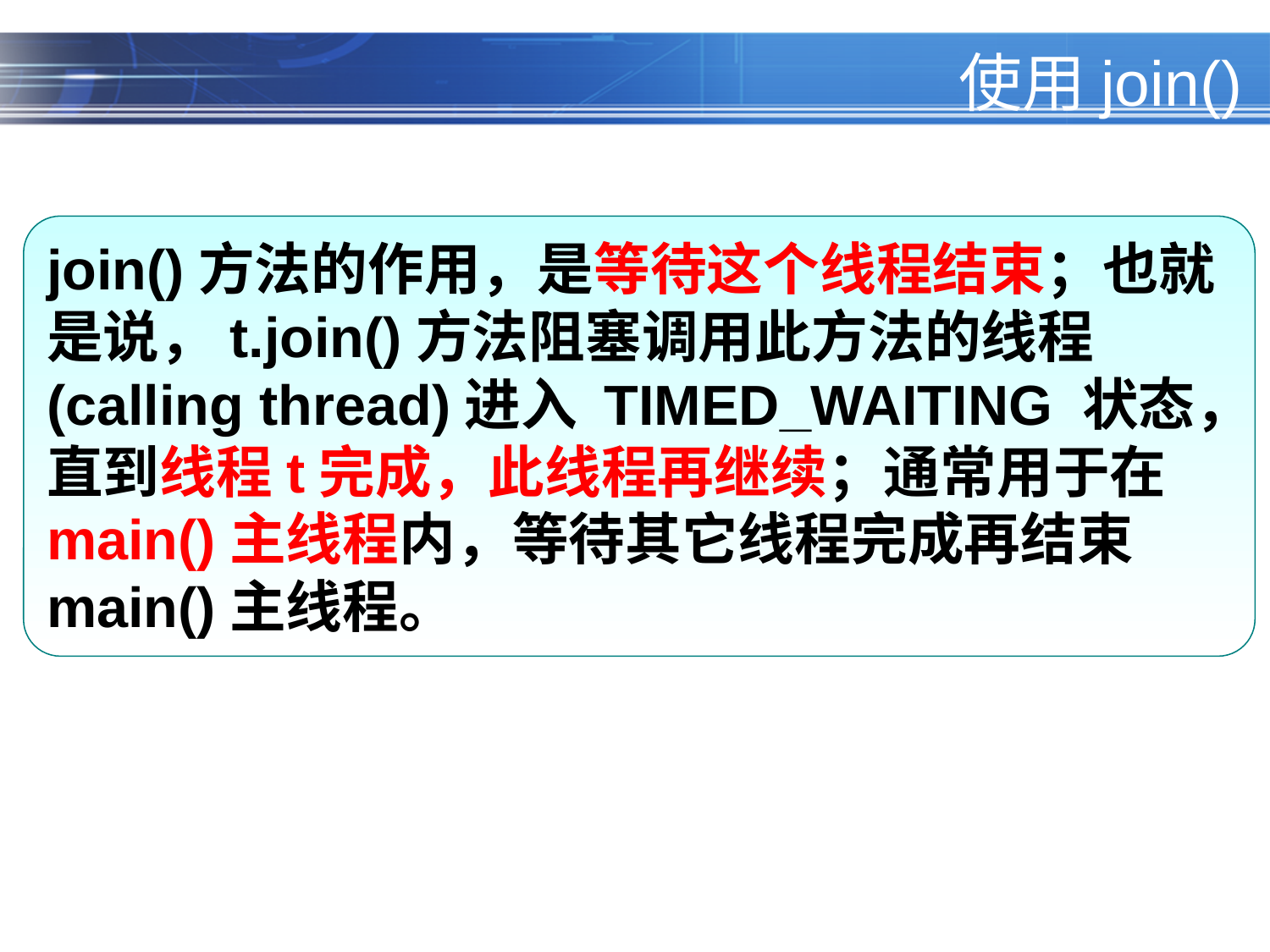

# 使用join()
join()方法的作用，是等待这个线程结束；也就是说，t.join()方法阻塞调用此方法的线程(calling thread)进入 TIMED_WAITING 状态，直到线程t完成，此线程再继续；通常用于在main()主线程内，等待其它线程完成再结束main()主线程。